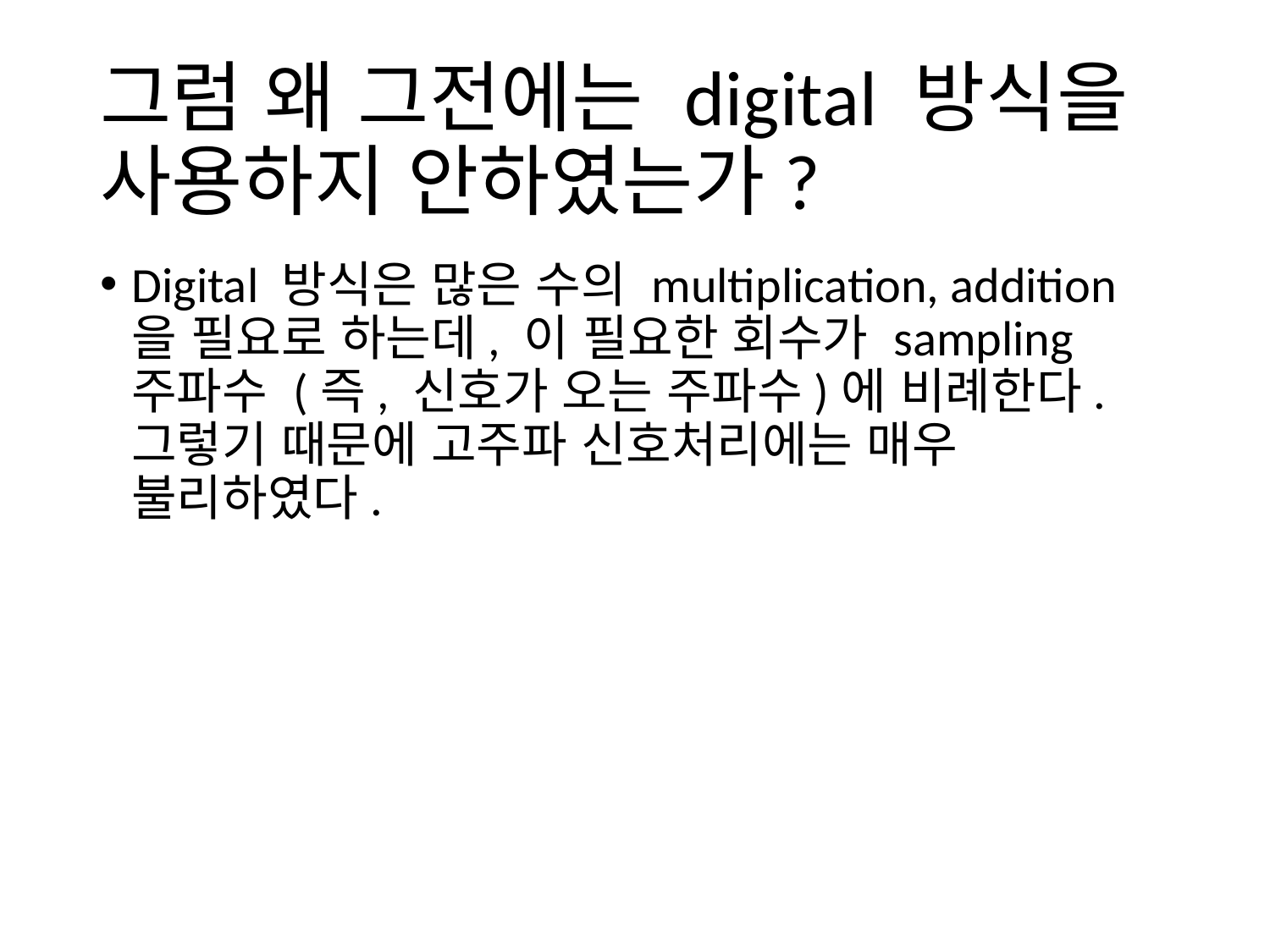

# 그럼 왜 그전에는 digital 방식을 사용하지 안하였는가?
Digital 방식은 많은 수의 multiplication, addition 을 필요로 하는데, 이 필요한 회수가 sampling 주파수 (즉, 신호가 오는 주파수)에 비례한다.  그렇기 때문에 고주파 신호처리에는 매우 불리하였다.